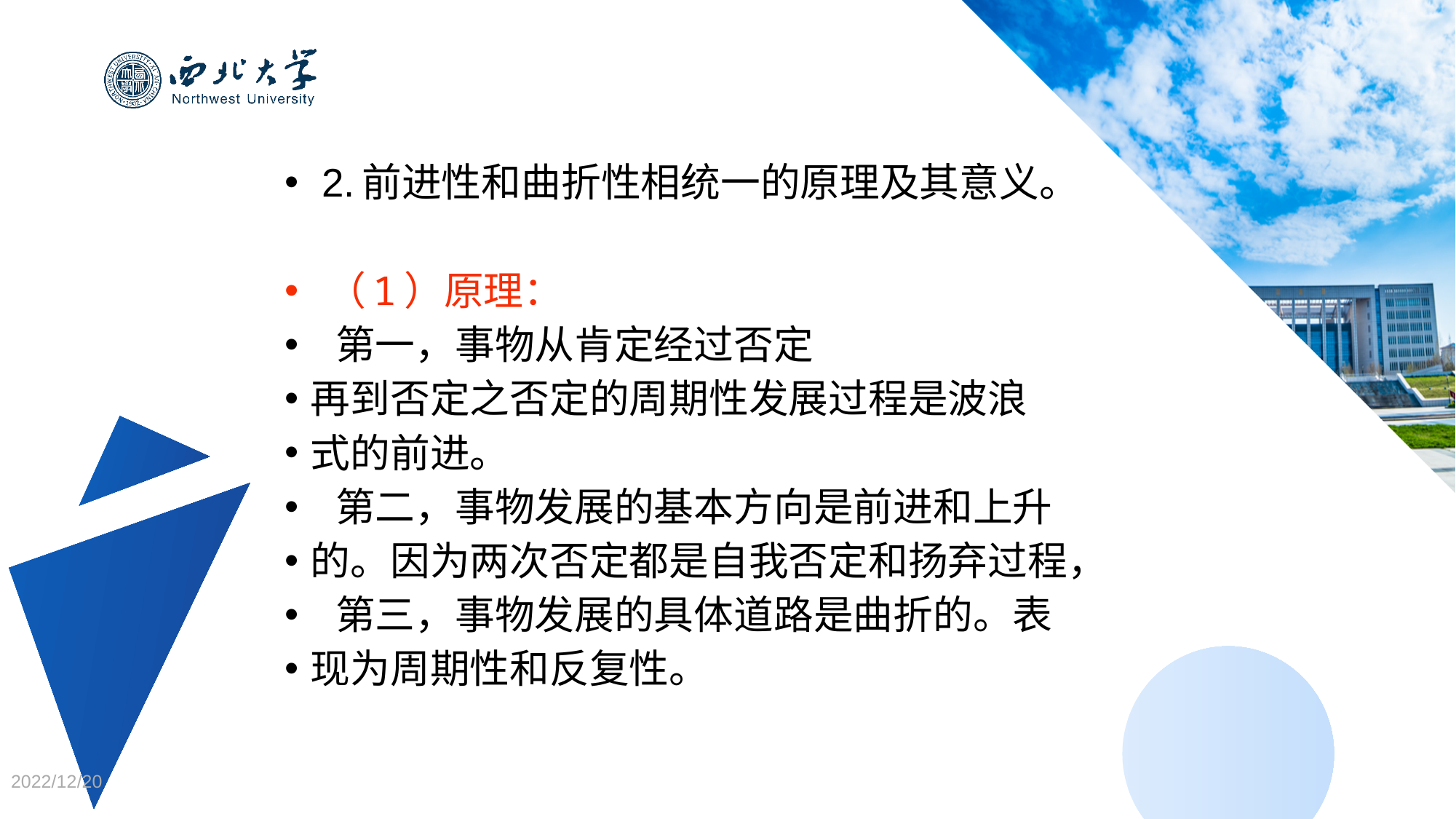

2.前进性和曲折性相统一的原理及其意义。

 （1）原理：
  第一，事物从肯定经过否定
再到否定之否定的周期性发展过程是波浪
式的前进。
  第二，事物发展的基本方向是前进和上升
的。因为两次否定都是自我否定和扬弃过程，
  第三，事物发展的具体道路是曲折的。表
现为周期性和反复性。
2022/12/20